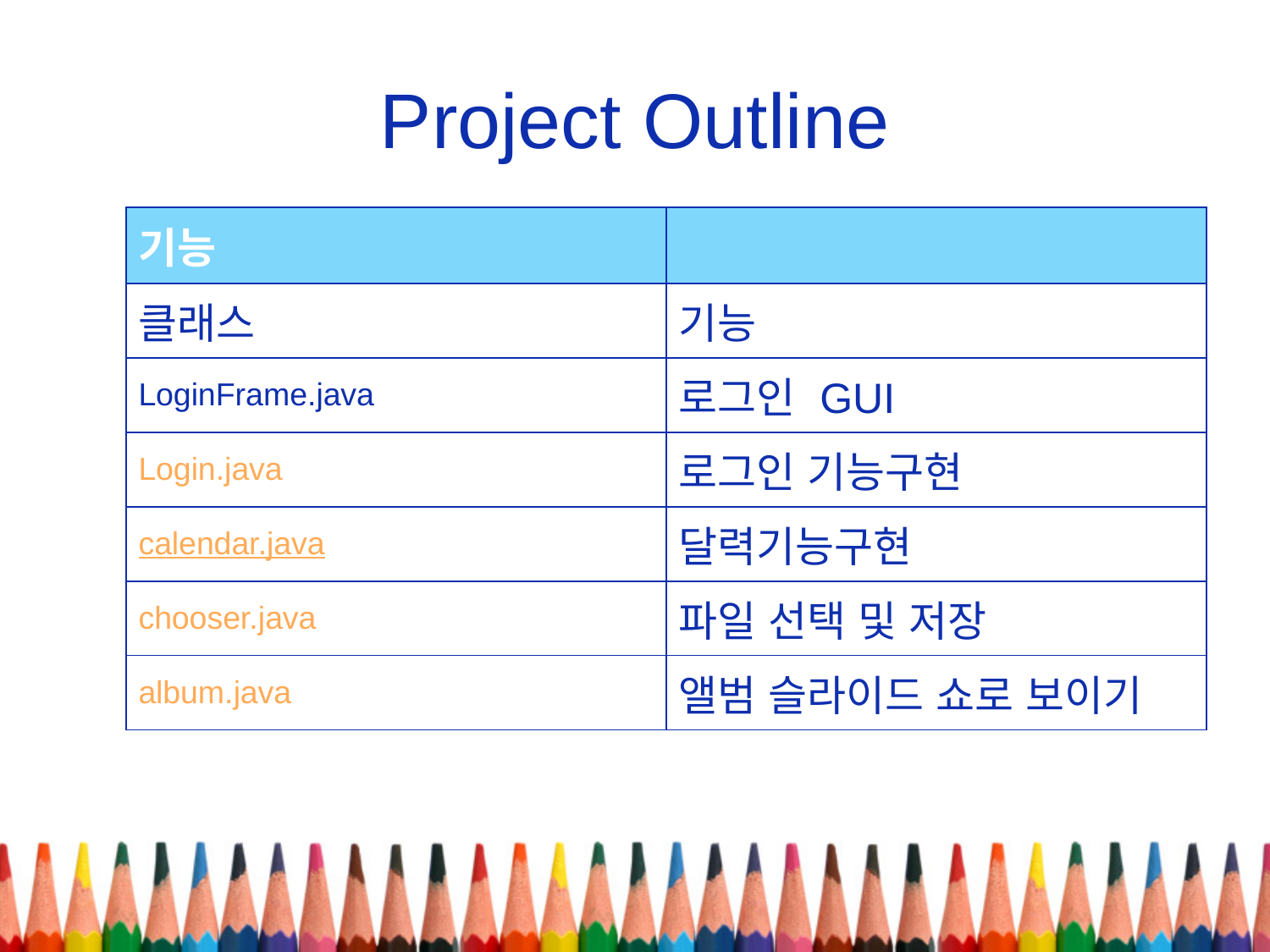

# Project Outline
| 기능 |  |
| --- | --- |
| 클래스 | 기능 |
| LoginFrame.java | 로그인 GUI |
| Login.java | 로그인 기능구현 |
| calendar.java | 달력기능구현 |
| chooser.java | 파일 선택 및 저장 |
| album.java | 앨범 슬라이드 쇼로 보이기 |